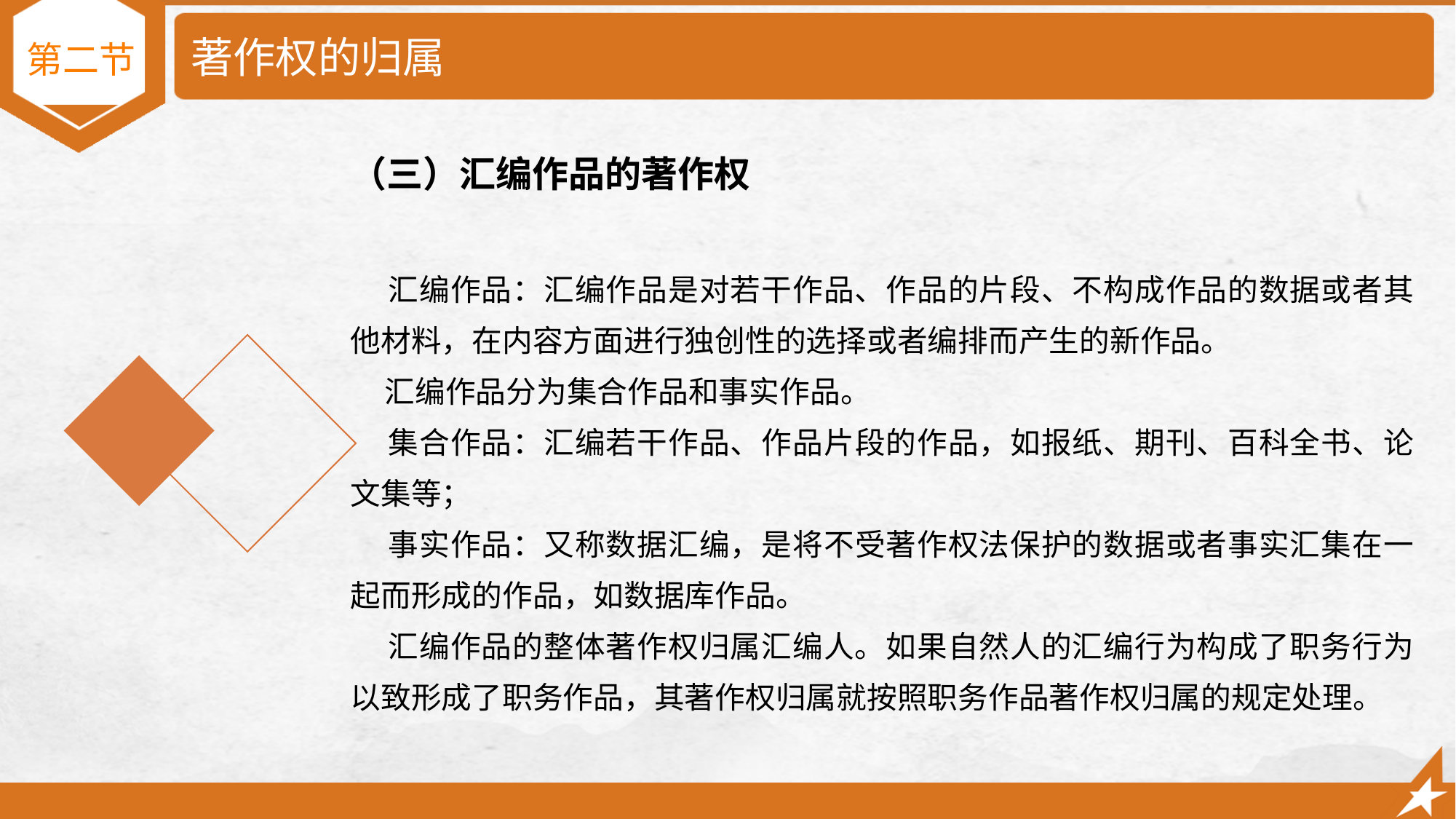

# 著作权的归属
第二节
（三）汇编作品的著作权

    汇编作品：汇编作品是对若干作品、作品的片段、不构成作品的数据或者其他材料，在内容方面进行独创性的选择或者编排而产生的新作品。
    汇编作品分为集合作品和事实作品。
    集合作品：汇编若干作品、作品片段的作品，如报纸、期刊、百科全书、论文集等；
    事实作品：又称数据汇编，是将不受著作权法保护的数据或者事实汇集在一起而形成的作品，如数据库作品。
    汇编作品的整体著作权归属汇编人。如果自然人的汇编行为构成了职务行为以致形成了职务作品，其著作权归属就按照职务作品著作权归属的规定处理。